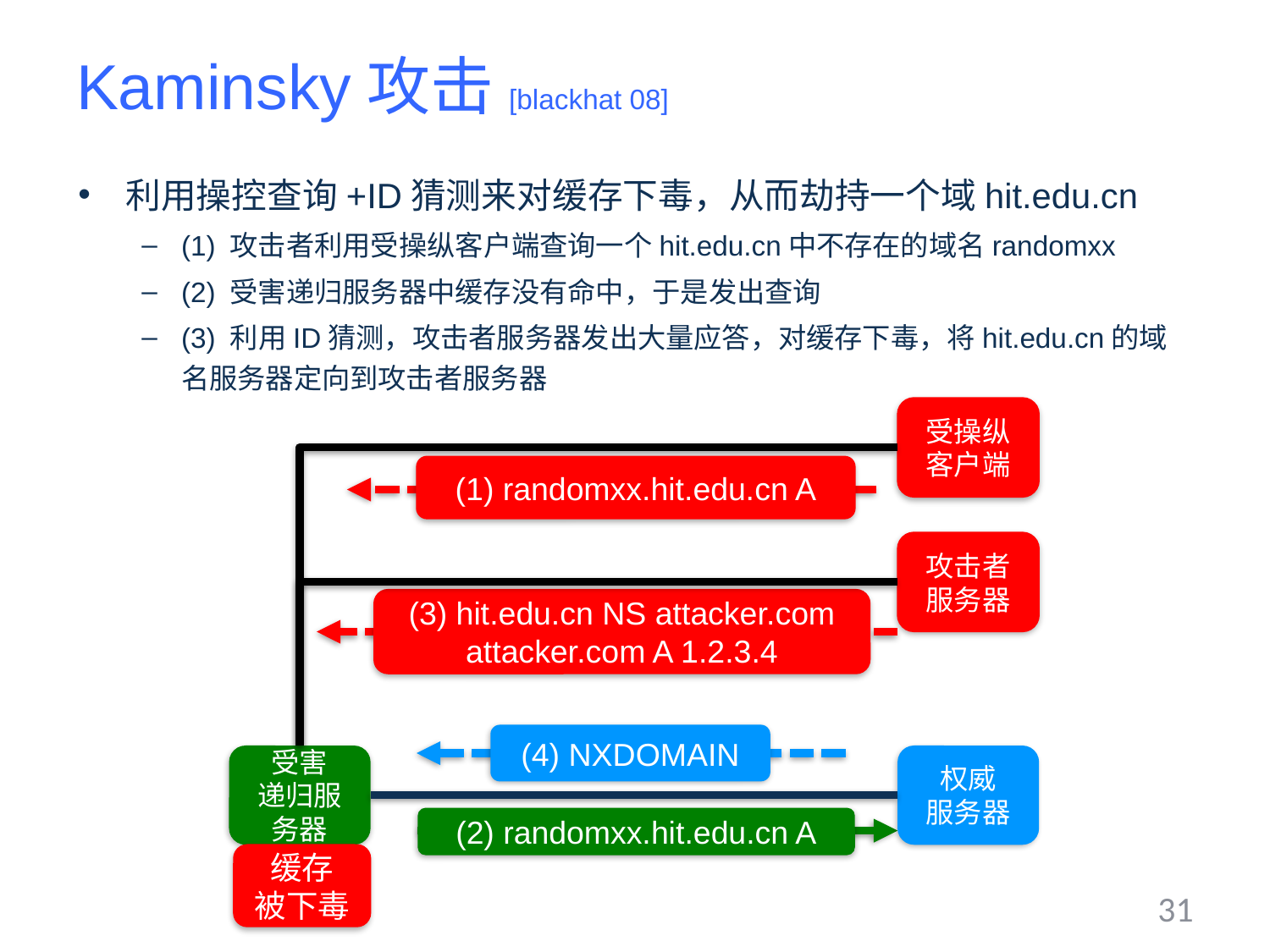

# Kaminsky攻击[blackhat 08]
利用操控查询+ID猜测来对缓存下毒，从而劫持一个域hit.edu.cn
(1) 攻击者利用受操纵客户端查询一个hit.edu.cn中不存在的域名randomxx
(2) 受害递归服务器中缓存没有命中，于是发出查询
(3) 利用ID猜测，攻击者服务器发出大量应答，对缓存下毒，将hit.edu.cn的域名服务器定向到攻击者服务器
受操纵
客户端
randomxx.hit.edu.cn A
攻击者
服务器
(3) hit.edu.cn NS attacker.com
attacker.com A 1.2.3.4
(4) NXDOMAIN
受害
递归服务器
权威
服务器
(2) randomxx.hit.edu.cn A
缓存
被下毒
31